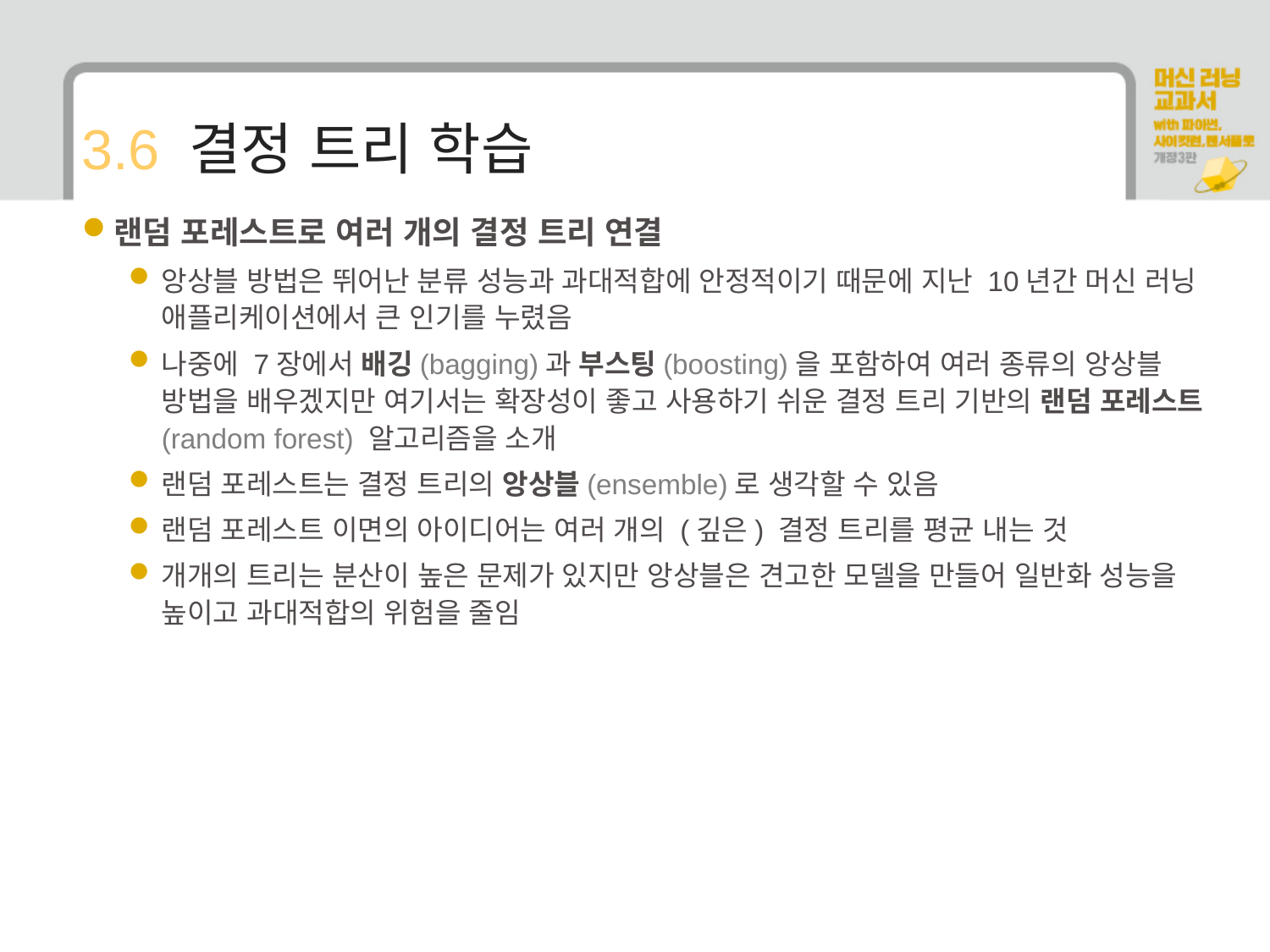

# 3.6 결정 트리 학습
랜덤 포레스트로 여러 개의 결정 트리 연결
앙상블 방법은 뛰어난 분류 성능과 과대적합에 안정적이기 때문에 지난 10년간 머신 러닝 애플리케이션에서 큰 인기를 누렸음
나중에 7장에서 배깅(bagging)과 부스팅(boosting)을 포함하여 여러 종류의 앙상블 방법을 배우겠지만 여기서는 확장성이 좋고 사용하기 쉬운 결정 트리 기반의 랜덤 포레스트(random forest) 알고리즘을 소개
랜덤 포레스트는 결정 트리의 앙상블(ensemble)로 생각할 수 있음
랜덤 포레스트 이면의 아이디어는 여러 개의 (깊은) 결정 트리를 평균 내는 것
개개의 트리는 분산이 높은 문제가 있지만 앙상블은 견고한 모델을 만들어 일반화 성능을 높이고 과대적합의 위험을 줄임